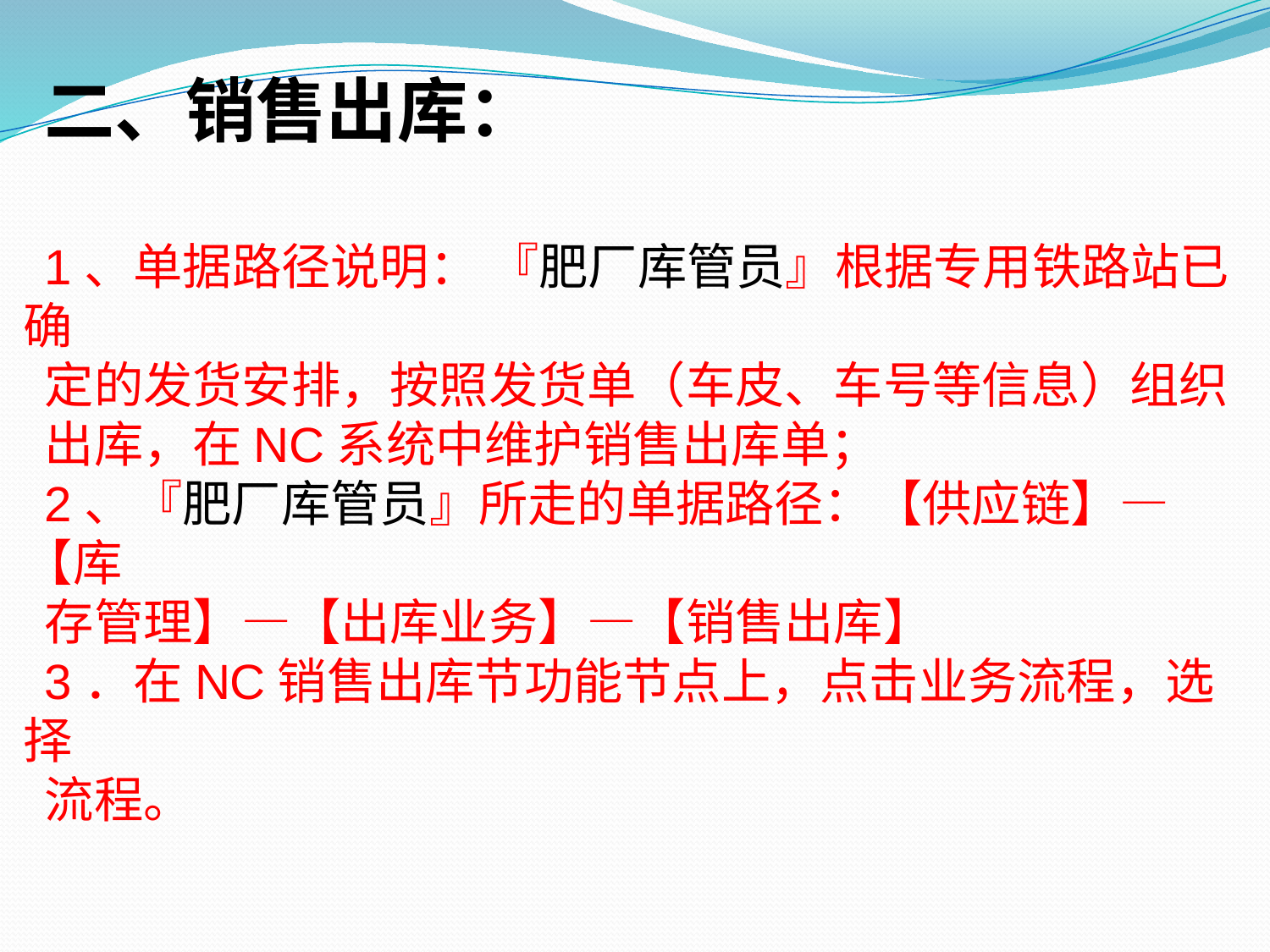

二、销售出库：

1、单据路径说明： 『肥厂库管员』根据专用铁路站已确
定的发货安排，按照发货单（车皮、车号等信息）组织
出库，在NC系统中维护销售出库单；
2、『肥厂库管员』所走的单据路径：【供应链】—【库
存管理】—【出库业务】—【销售出库】
3．在NC销售出库节功能节点上，点击业务流程，选择
流程。